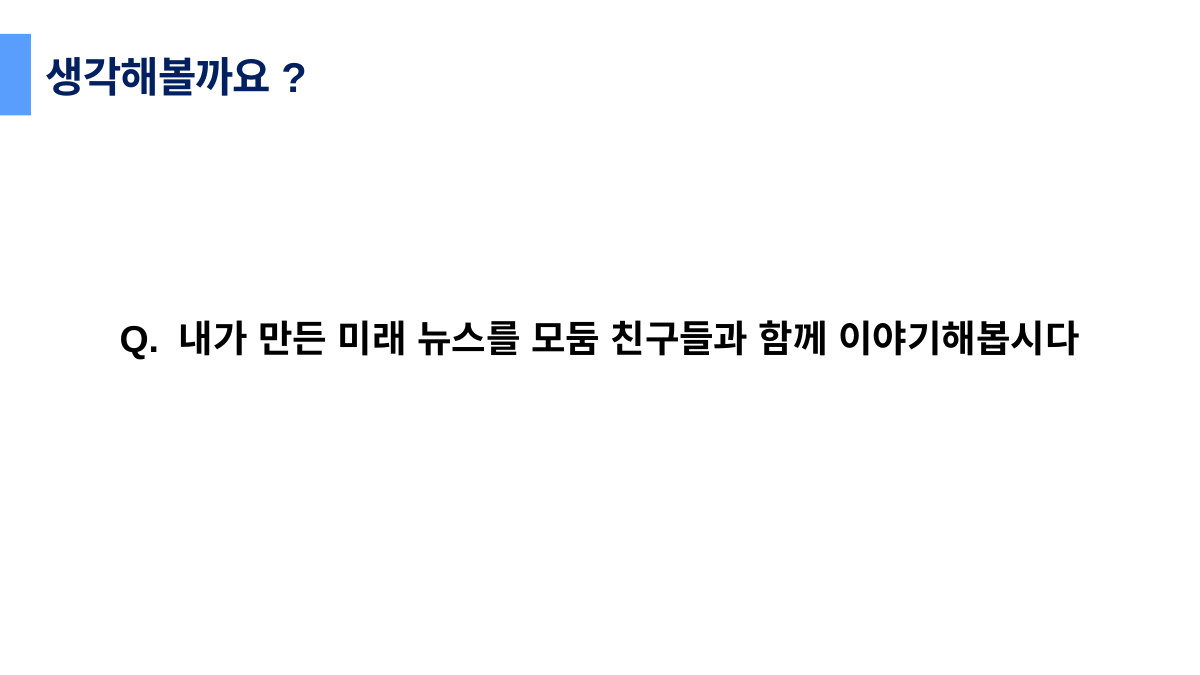

생각해볼까요?
Q. 내가 만든 미래 뉴스를 모둠 친구들과 함께 이야기해봅시다